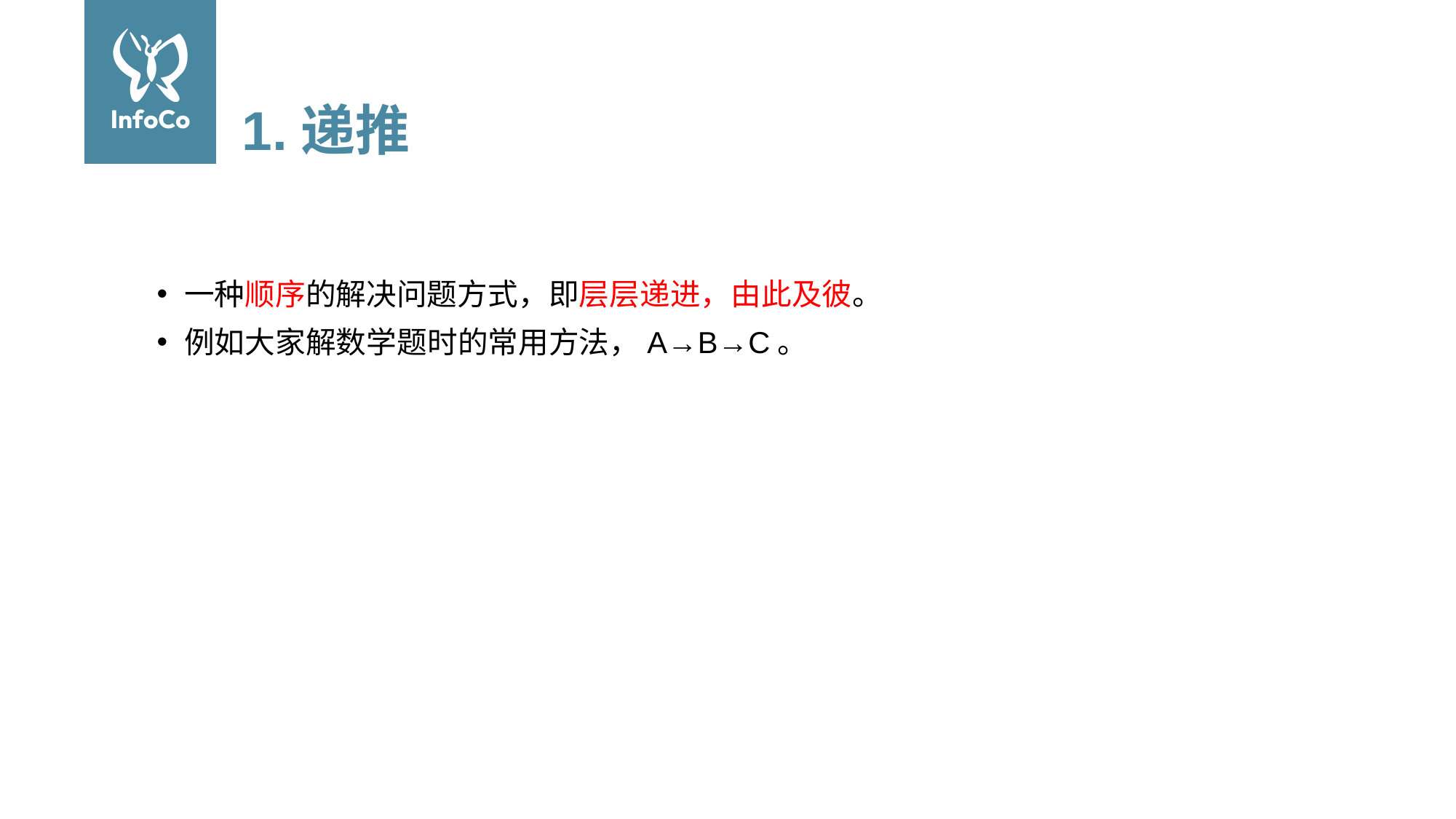

# 1.递推
一种顺序的解决问题方式，即层层递进，由此及彼。
例如大家解数学题时的常用方法，A→B→C。